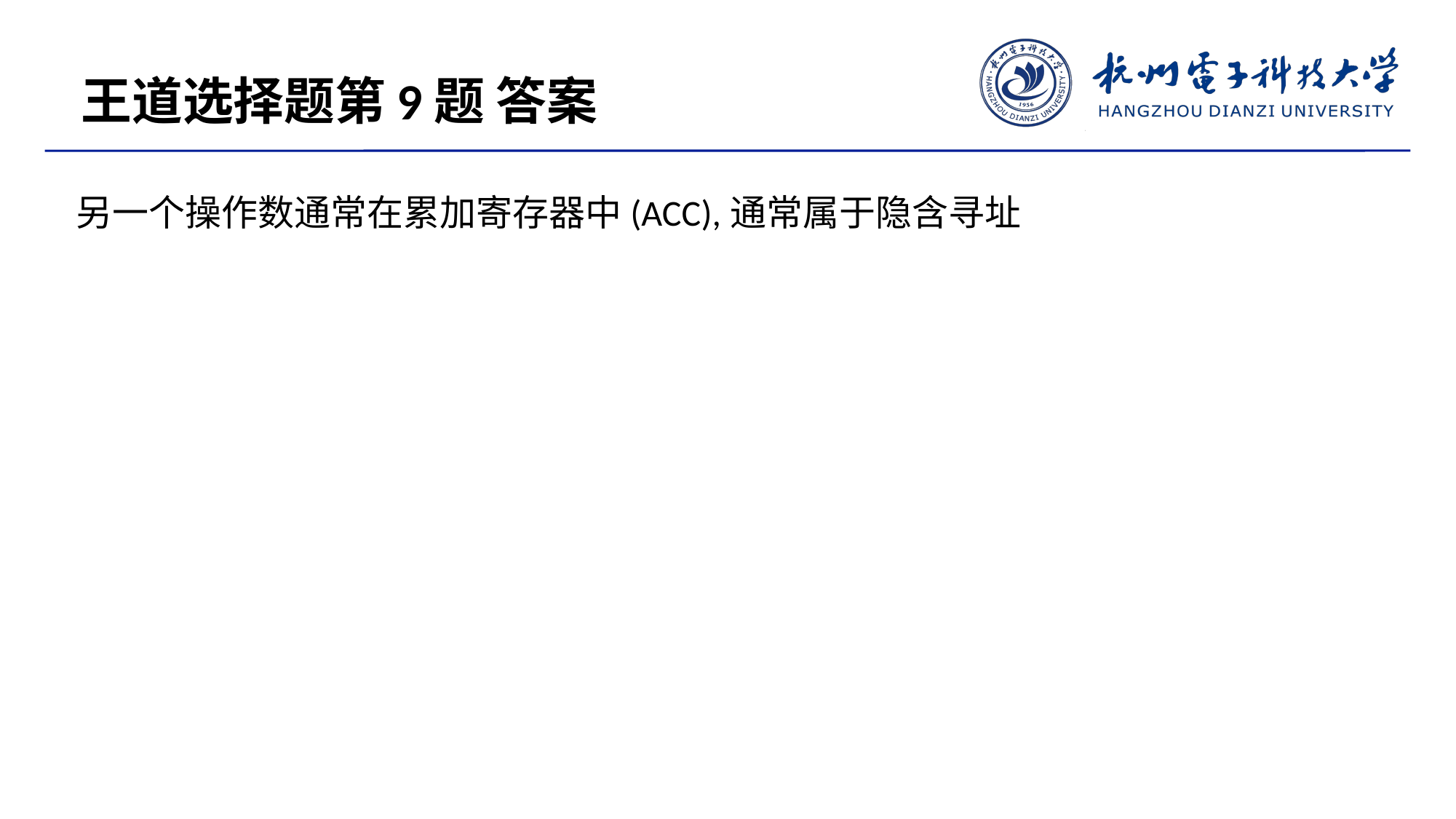

王道选择题第9题 答案

另一个操作数通常在累加寄存器中(ACC),通常属于隐含寻址